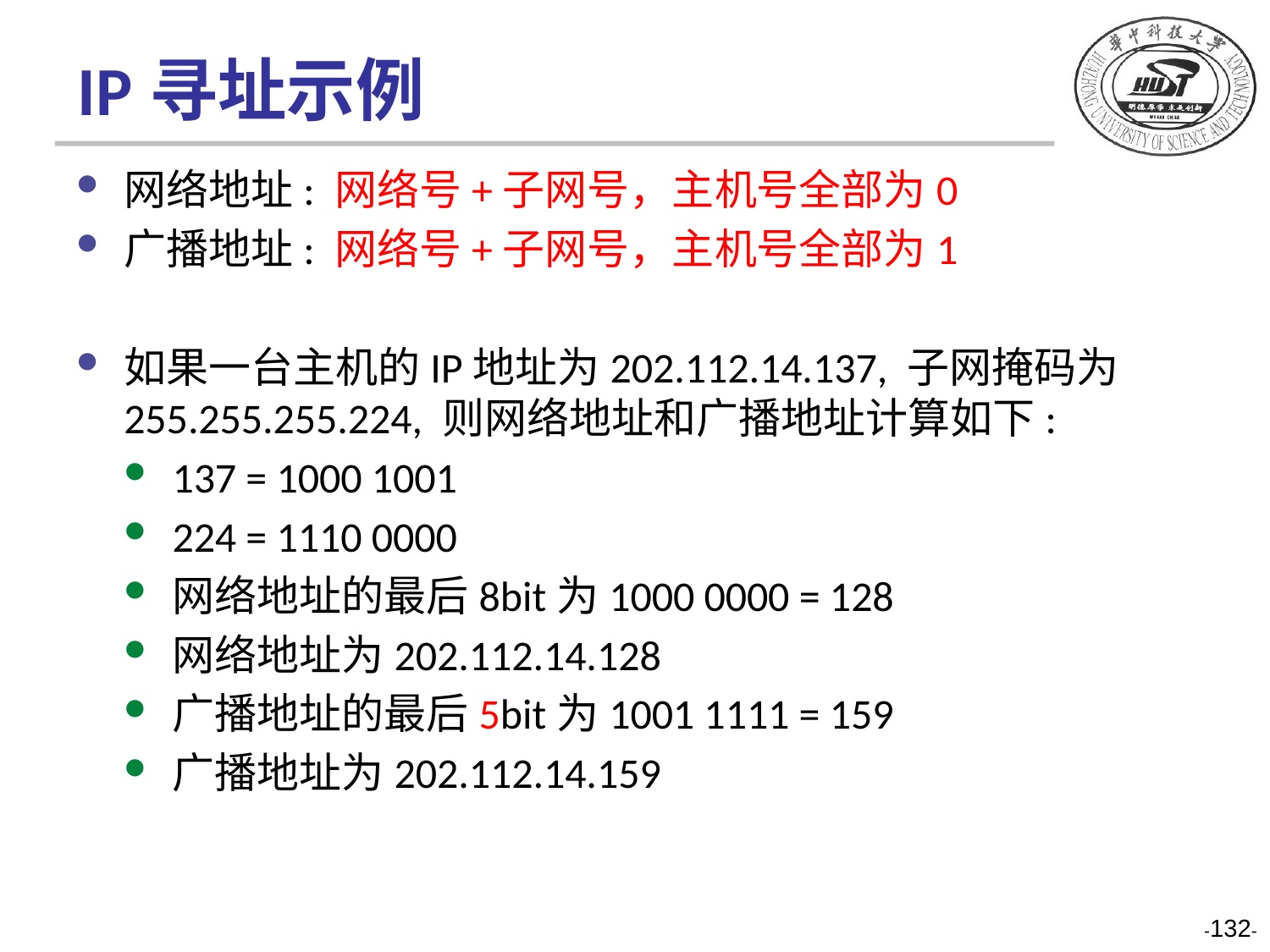

# IP寻址示例
网络地址: 网络号+子网号，主机号全部为0
广播地址: 网络号+子网号，主机号全部为1

如果一台主机的IP地址为202.112.14.137, 子网掩码为 255.255.255.224, 则网络地址和广播地址计算如下:
137 = 1000 1001
224 = 1110 0000
网络地址的最后8bit为1000 0000 = 128
网络地址为202.112.14.128
广播地址的最后5bit为1001 1111 = 159
广播地址为202.112.14.159

-132-